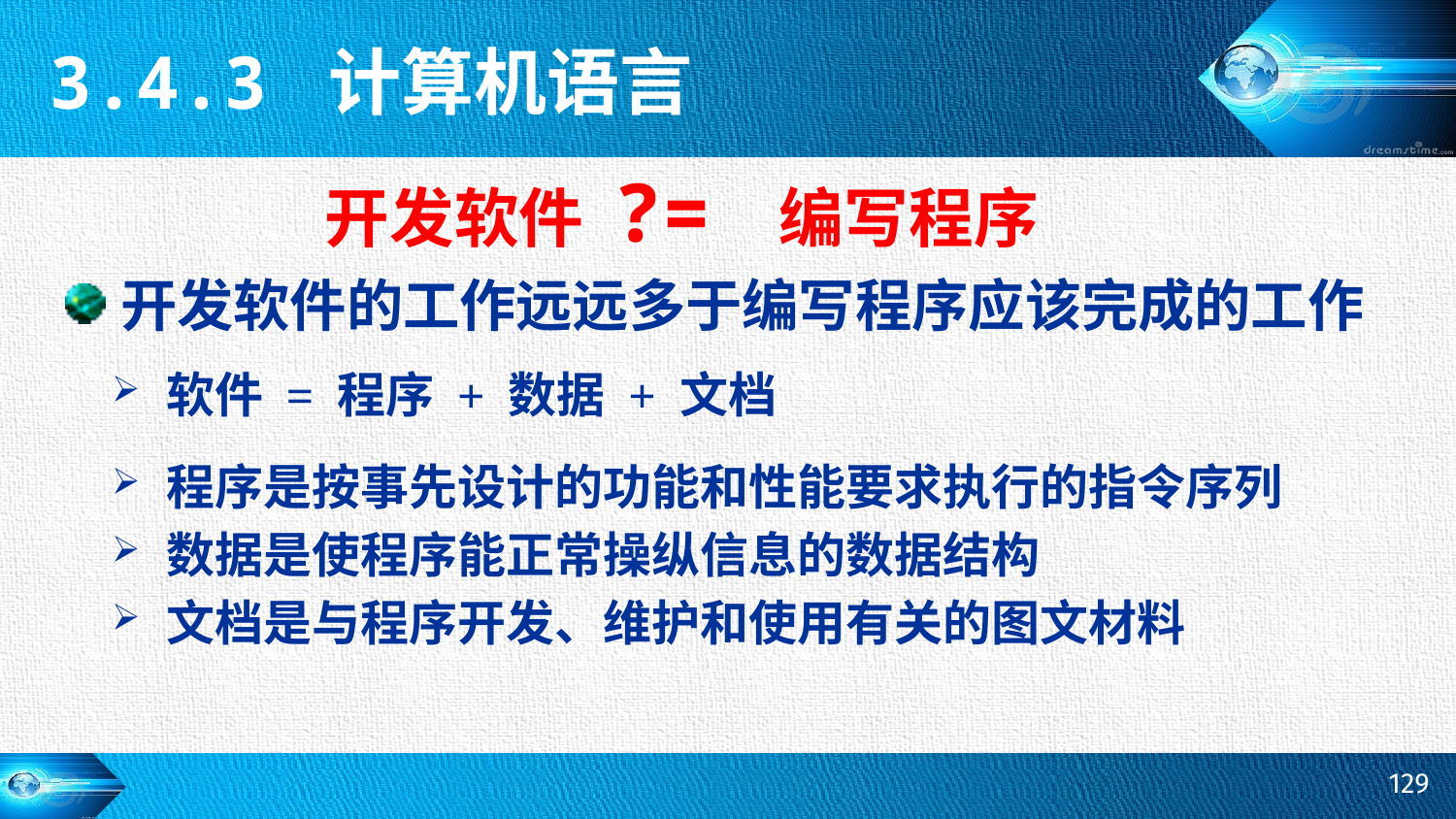

3.4.3 计算机语言
开发软件 ?= 编写程序
开发软件的工作远远多于编写程序应该完成的工作
软件 = 程序 + 数据 + 文档
程序是按事先设计的功能和性能要求执行的指令序列
数据是使程序能正常操纵信息的数据结构
文档是与程序开发、维护和使用有关的图文材料
129